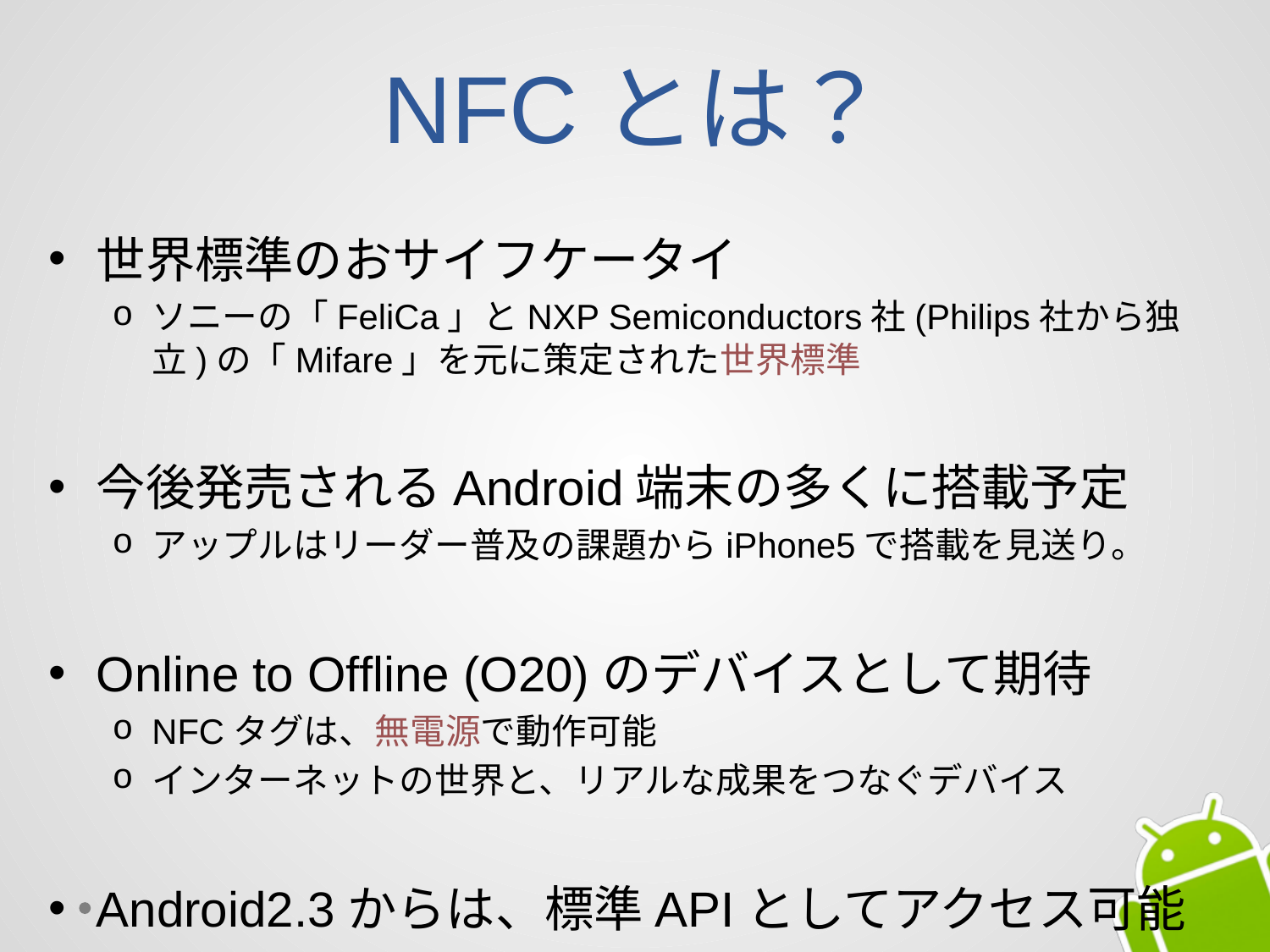

# NFCとは？
世界標準のおサイフケータイ
ソニーの「FeliCa」とNXP Semiconductors社(Philips社から独立)の「Mifare」を元に策定された世界標準

今後発売されるAndroid端末の多くに搭載予定
アップルはリーダー普及の課題からiPhone5で搭載を見送り。

Online to Offline (O20)のデバイスとして期待
NFCタグは、無電源で動作可能
インターネットの世界と、リアルな成果をつなぐデバイス

Android2.3からは、標準APIとしてアクセス可能